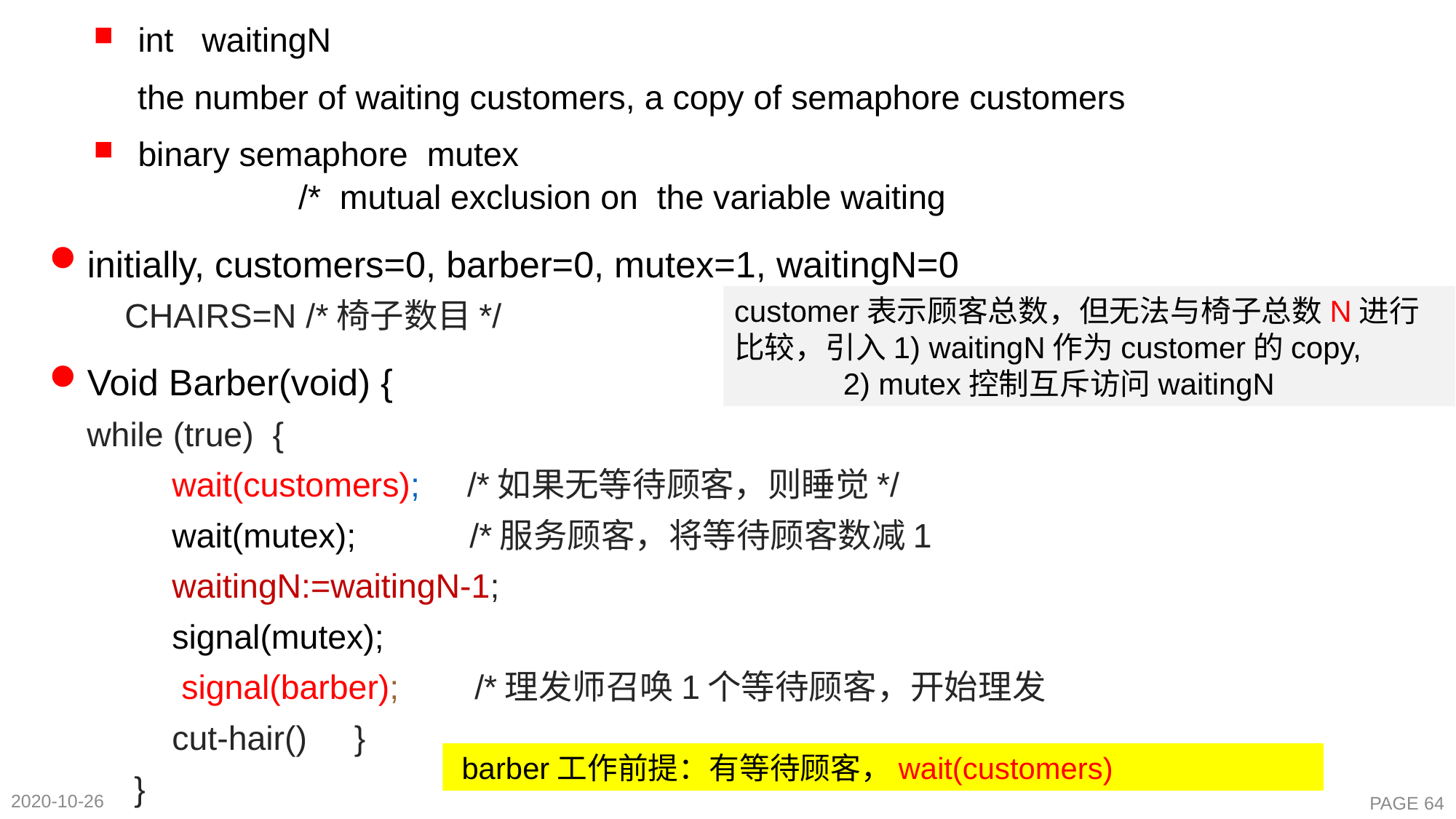

int   waitingN
    the number of waiting customers, a copy of semaphore customers
binary semaphore  mutex
                     /*  mutual exclusion on  the variable waiting
initially, customers=0, barber=0, mutex=1, waitingN=0
        CHAIRS=N /*椅子数目*/
Void Barber(void) {
    while (true)  {
             wait(customers);     /*如果无等待顾客，则睡觉*/
             wait(mutex);            /*服务顾客，将等待顾客数减1
             waitingN:=waitingN-1;
             signal(mutex);
              signal(barber);        /*理发师召唤1个等待顾客，开始理发
             cut-hair()     }
         }
customer表示顾客总数，但无法与椅子总数N进行比较，引入1) waitingN作为customer的copy,
             2) mutex控制互斥访问waitingN
 barber工作前提：有等待顾客，wait(customers)
2020-10-26
PAGE 64